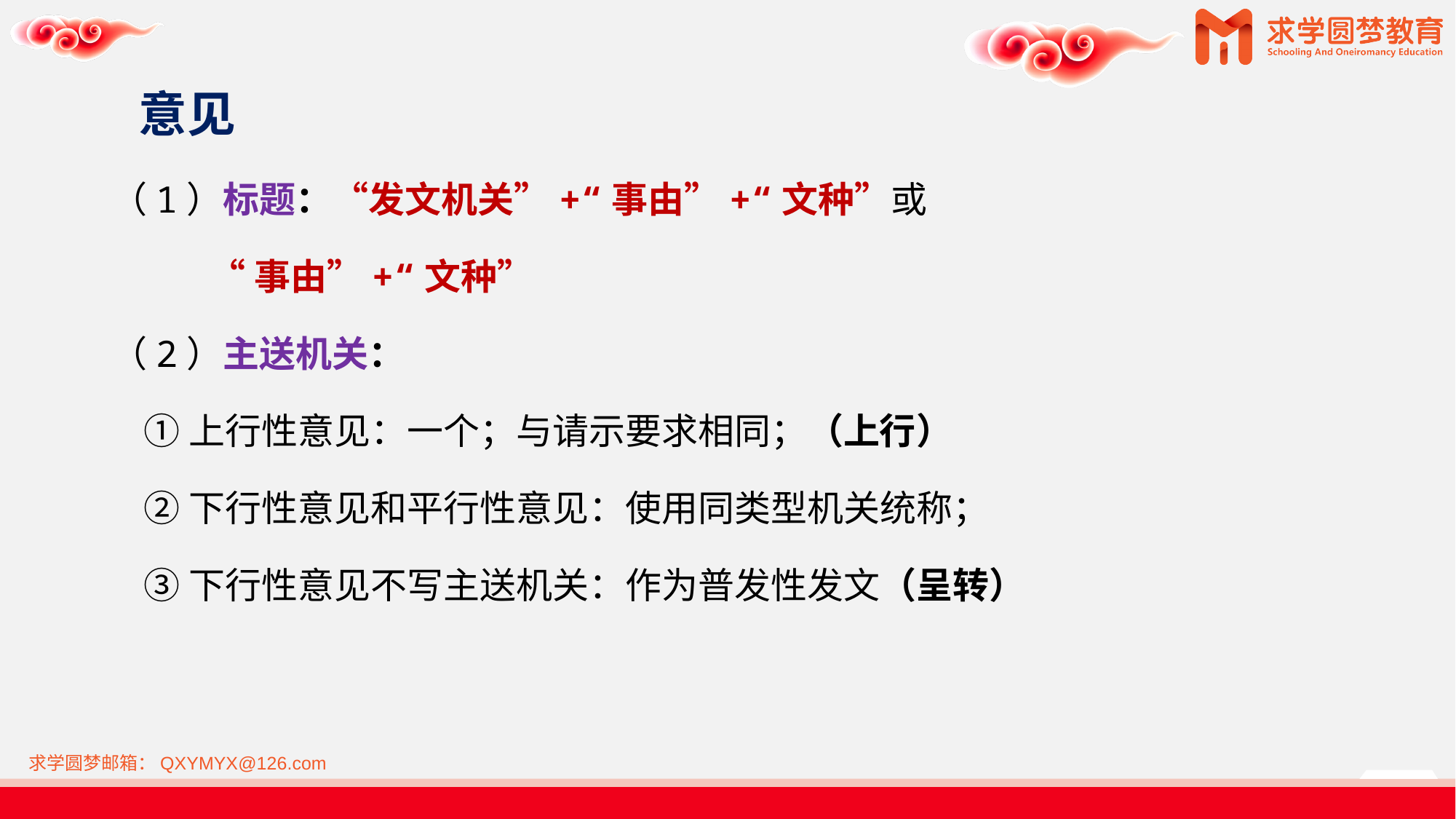

# 意见
（1）标题：“发文机关”+“事由”+“文种”或
            “事由”+“文种”
（2）主送机关：
    ①上行性意见：一个；与请示要求相同；（上行）
    ②下行性意见和平行性意见：使用同类型机关统称；
    ③下行性意见不写主送机关：作为普发性发文（呈转）